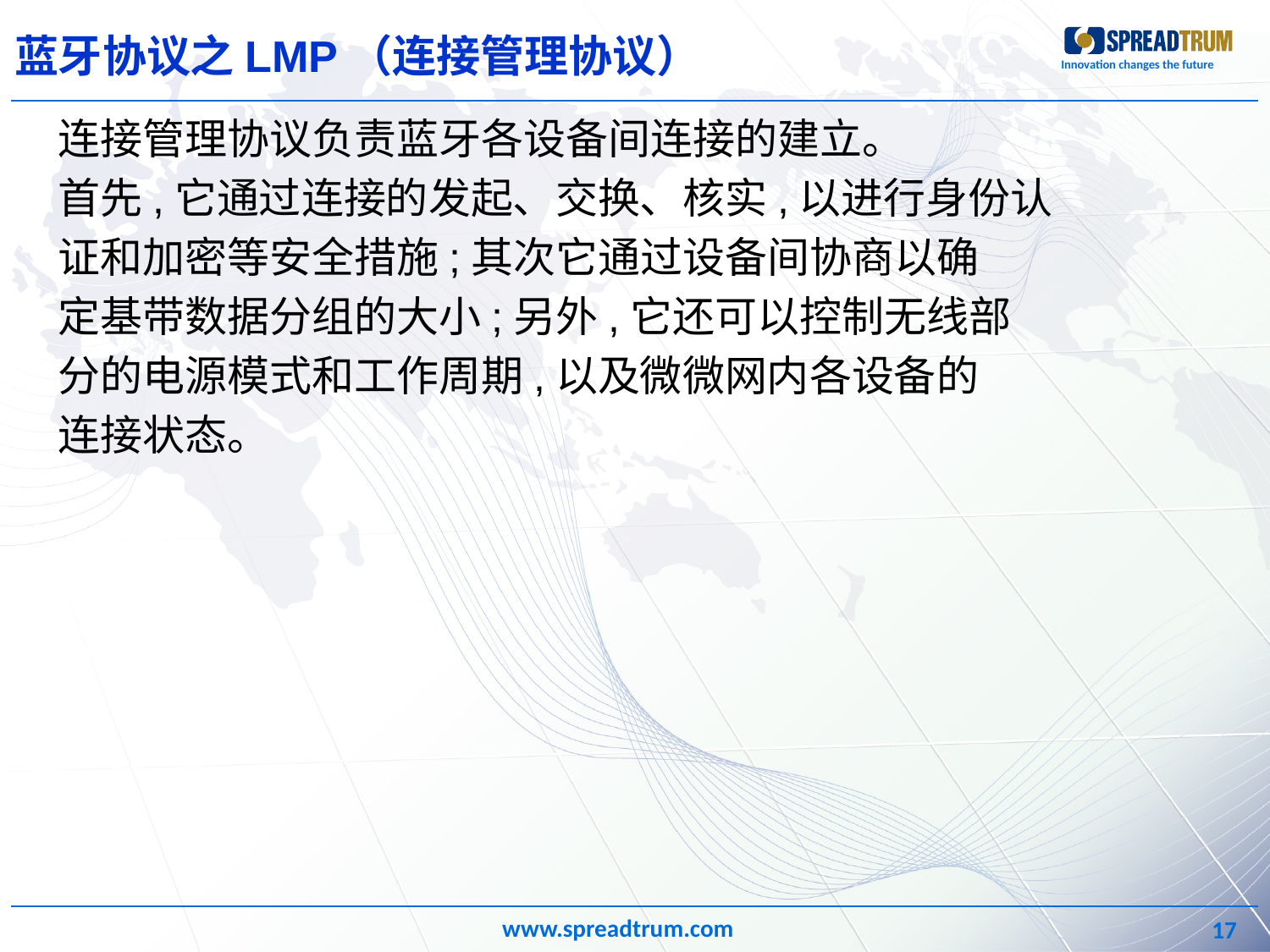

# 蓝牙协议之LMP（连接管理协议）
连接管理协议负责蓝牙各设备间连接的建立。
首先,它通过连接的发起、交换、核实,以进行身份认
证和加密等安全措施;其次它通过设备间协商以确
定基带数据分组的大小;另外,它还可以控制无线部
分的电源模式和工作周期,以及微微网内各设备的
连接状态。